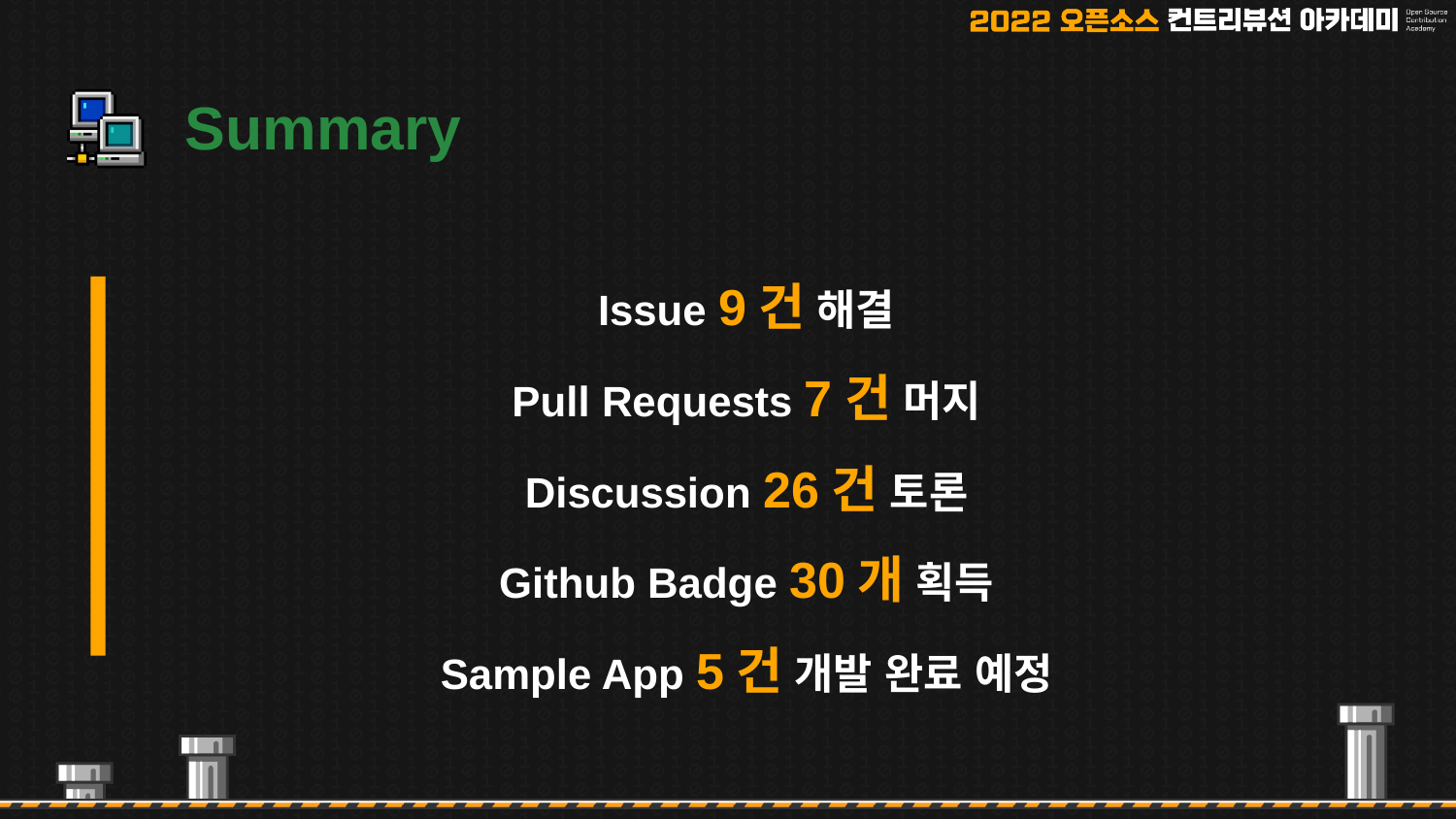

# Summary
Issue 9건 해결
Pull Requests 7건 머지
Discussion 26건 토론
Github Badge 30개 획득
Sample App 5건 개발 완료 예정